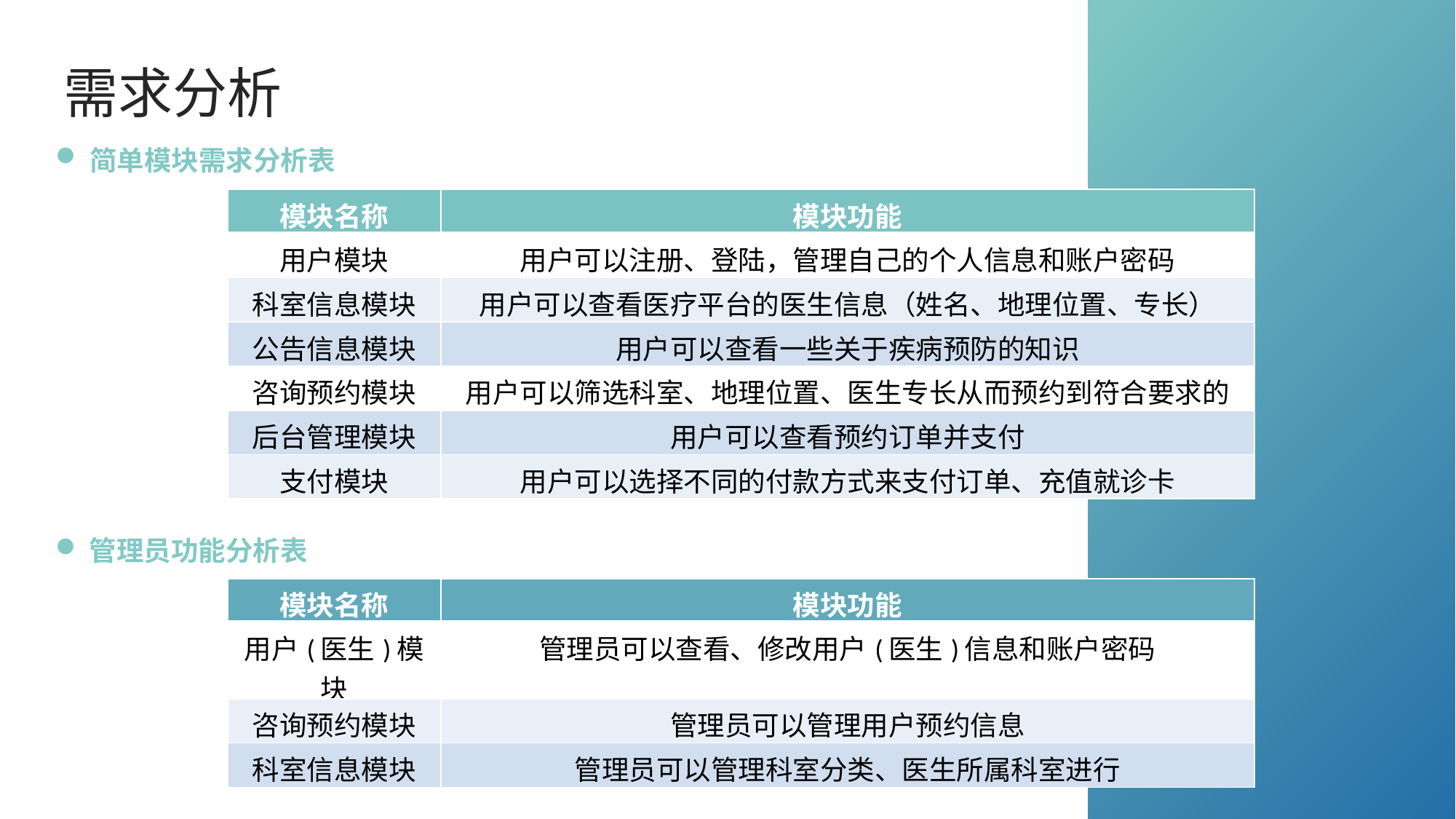

需求分析
简单模块需求分析表
| 模块名称 | 模块功能 |
| --- | --- |
| 用户模块 | 用户可以注册、登陆，管理自己的个人信息和账户密码 |
| 科室信息模块 | 用户可以查看医疗平台的医生信息（姓名、地理位置、专长） |
| 公告信息模块 | 用户可以查看一些关于疾病预防的知识 |
| 咨询预约模块 | 用户可以筛选科室、地理位置、医生专长从而预约到符合要求的 |
| 后台管理模块 | 用户可以查看预约订单并支付 |
| 支付模块 | 用户可以选择不同的付款方式来支付订单、充值就诊卡 |
管理员功能分析表
| 模块名称 | 模块功能 |
| --- | --- |
| 用户(医生)模块 | 管理员可以查看、修改用户(医生)信息和账户密码 |
| 咨询预约模块 | 管理员可以管理用户预约信息 |
| 科室信息模块 | 管理员可以管理科室分类、医生所属科室进行 |